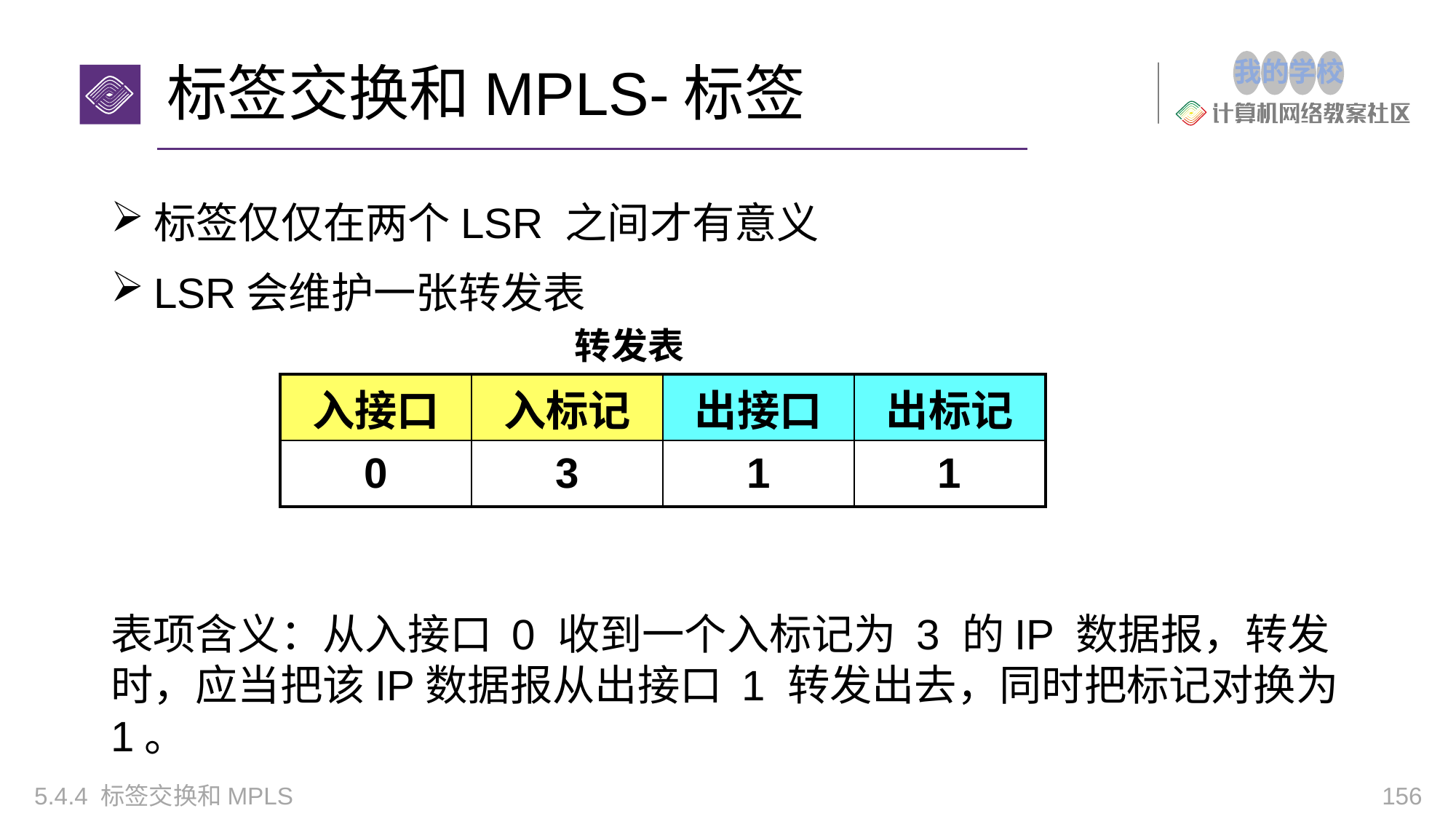

# 标签交换和MPLS-标签
标签仅仅在两个LSR 之间才有意义
LSR会维护一张转发表
转发表
| 入接口 | 入标记 | 出接口 | 出标记 |
| --- | --- | --- | --- |
| 0 | 3 | 1 | 1 |
表项含义：从入接口 0 收到一个入标记为 3 的IP 数据报，转发时，应当把该IP数据报从出接口 1 转发出去，同时把标记对换为 1。
5.4.4 标签交换和MPLS
156